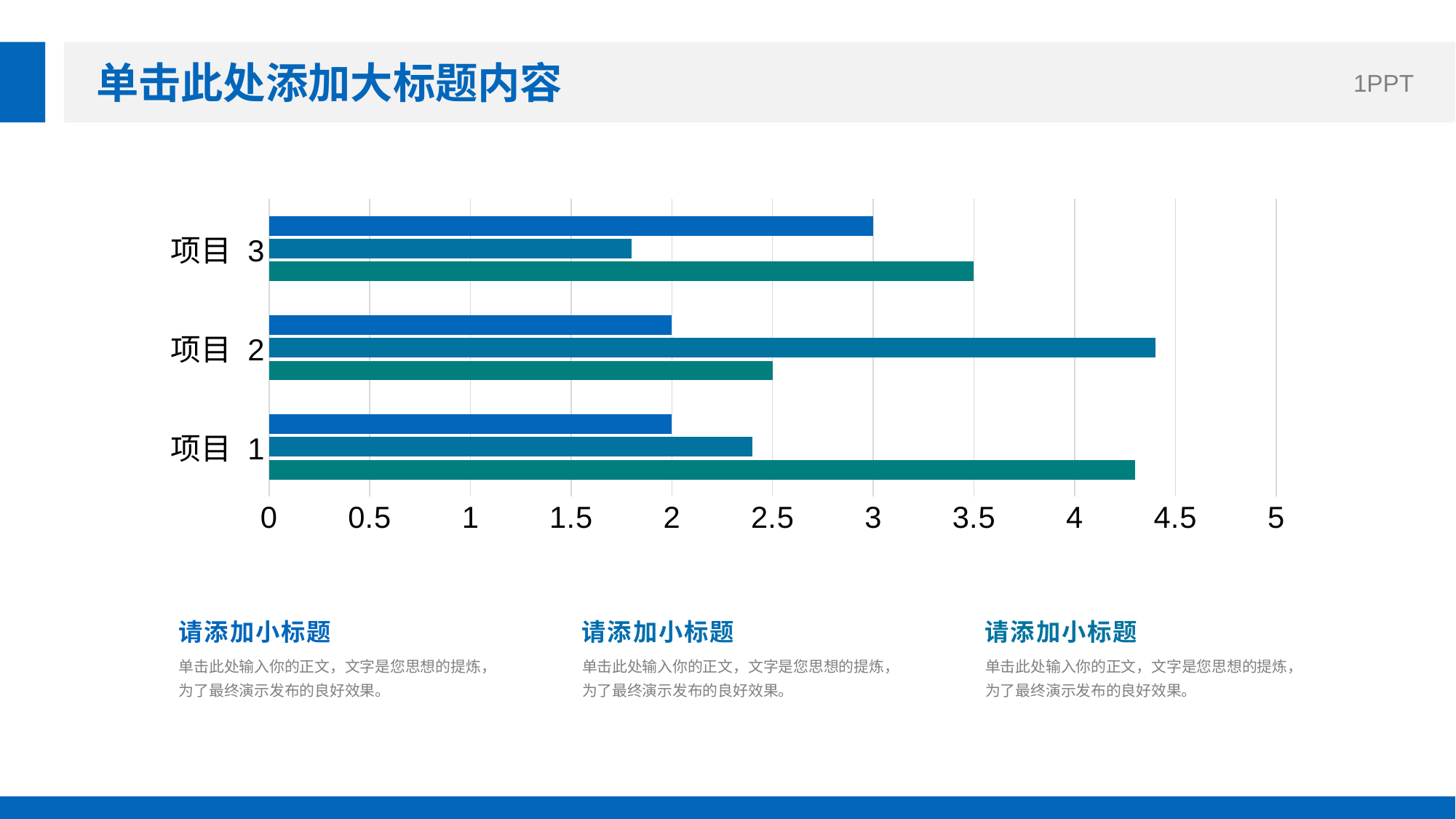

单击此处添加大标题内容

1PPT

### Chart

| Category | Ряд 1 | Ряд 2 | Ряд 3 |
|---|---|---|---|
| 项目 1 | 4.3 | 2.4 | 2.0 |
| 项目 2 | 2.5 | 4.4 | 2.0 |
| 项目 3 | 3.5 | 1.8 | 3.0 |
请添加小标题
请添加小标题
请添加小标题
单击此处输入你的正文，文字是您思想的提炼，为了最终演示发布的良好效果。
单击此处输入你的正文，文字是您思想的提炼，为了最终演示发布的良好效果。
单击此处输入你的正文，文字是您思想的提炼，为了最终演示发布的良好效果。